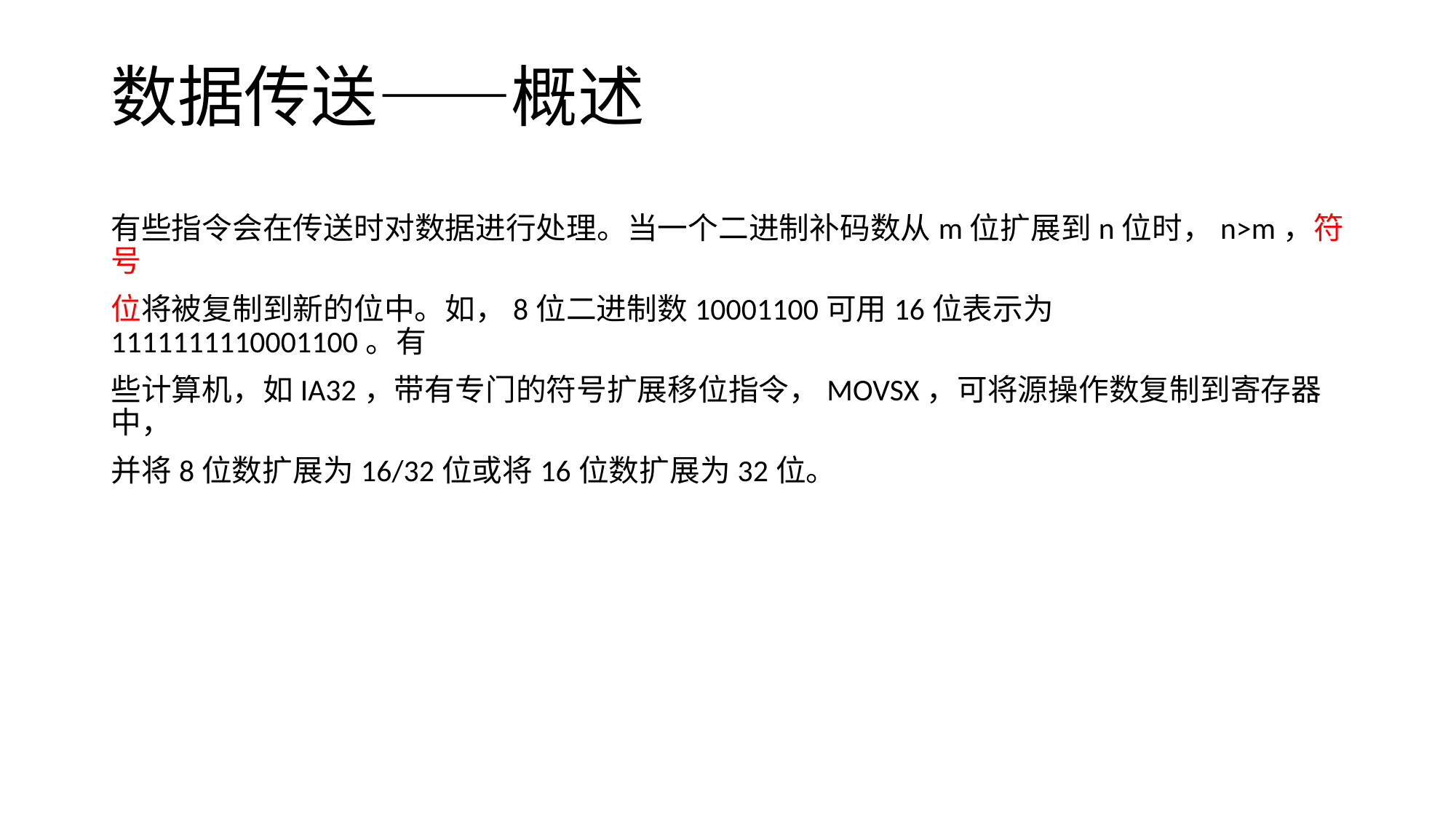

# 数据传送——概述

有些指令会在传送时对数据进行处理。当一个二进制补码数从m位扩展到n位时，n>m，符号
位将被复制到新的位中。如，8位二进制数10001100可用16位表示为1111111110001100。有
些计算机，如IA32，带有专门的符号扩展移位指令，MOVSX，可将源操作数复制到寄存器中，
并将8位数扩展为16/32位或将16位数扩展为32位。